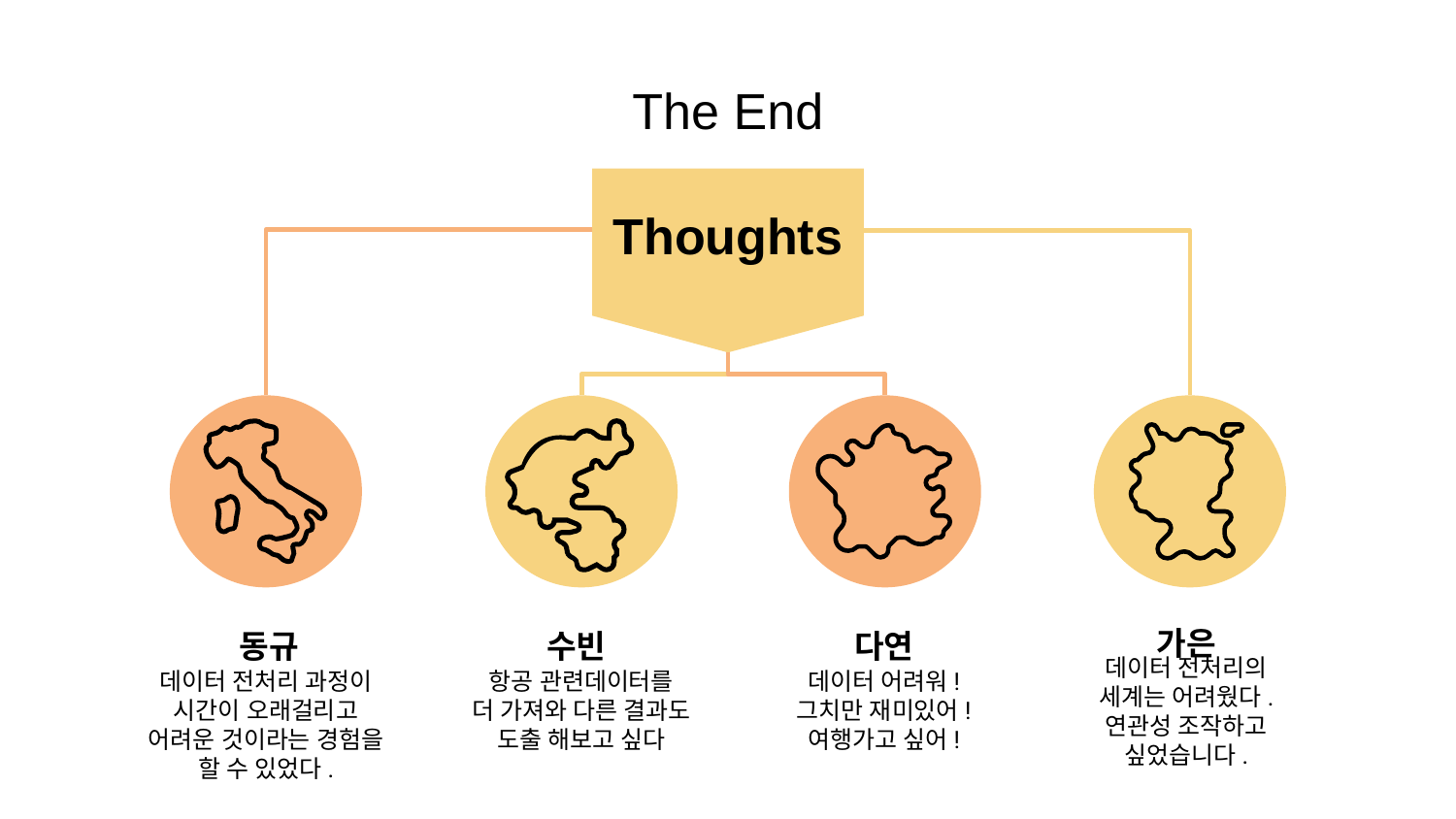

# The End

Thoughts

가은
동규
수빈
다연
데이터 전처리의 세계는 어려웠다.
연관성 조작하고 싶었습니다.
데이터 어려워!
그치만 재미있어!
여행가고 싶어!
데이터 전처리 과정이
시간이 오래걸리고
어려운 것이라는 경험을
할 수 있었다.

항공 관련데이터를
더 가져와 다른 결과도
도출 해보고 싶다